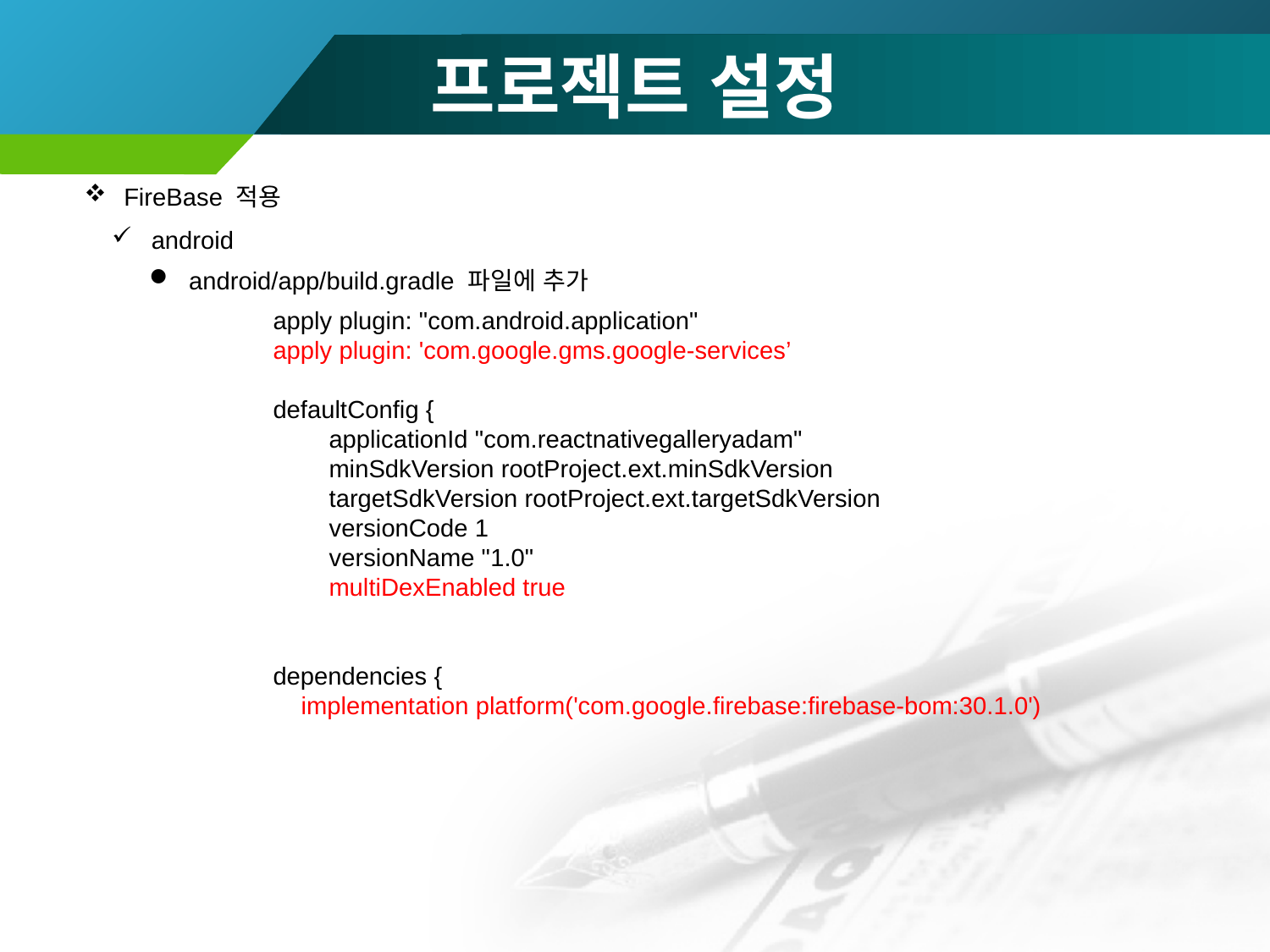

# 프로젝트 설정
FireBase 적용
android
android/app/build.gradle 파일에 추가
apply plugin: "com.android.application"
apply plugin: 'com.google.gms.google-services’

defaultConfig {
        applicationId "com.reactnativegalleryadam"
        minSdkVersion rootProject.ext.minSdkVersion
        targetSdkVersion rootProject.ext.targetSdkVersion
        versionCode 1
        versionName "1.0"
        multiDexEnabled true

dependencies {
    implementation platform('com.google.firebase:firebase-bom:30.1.0')